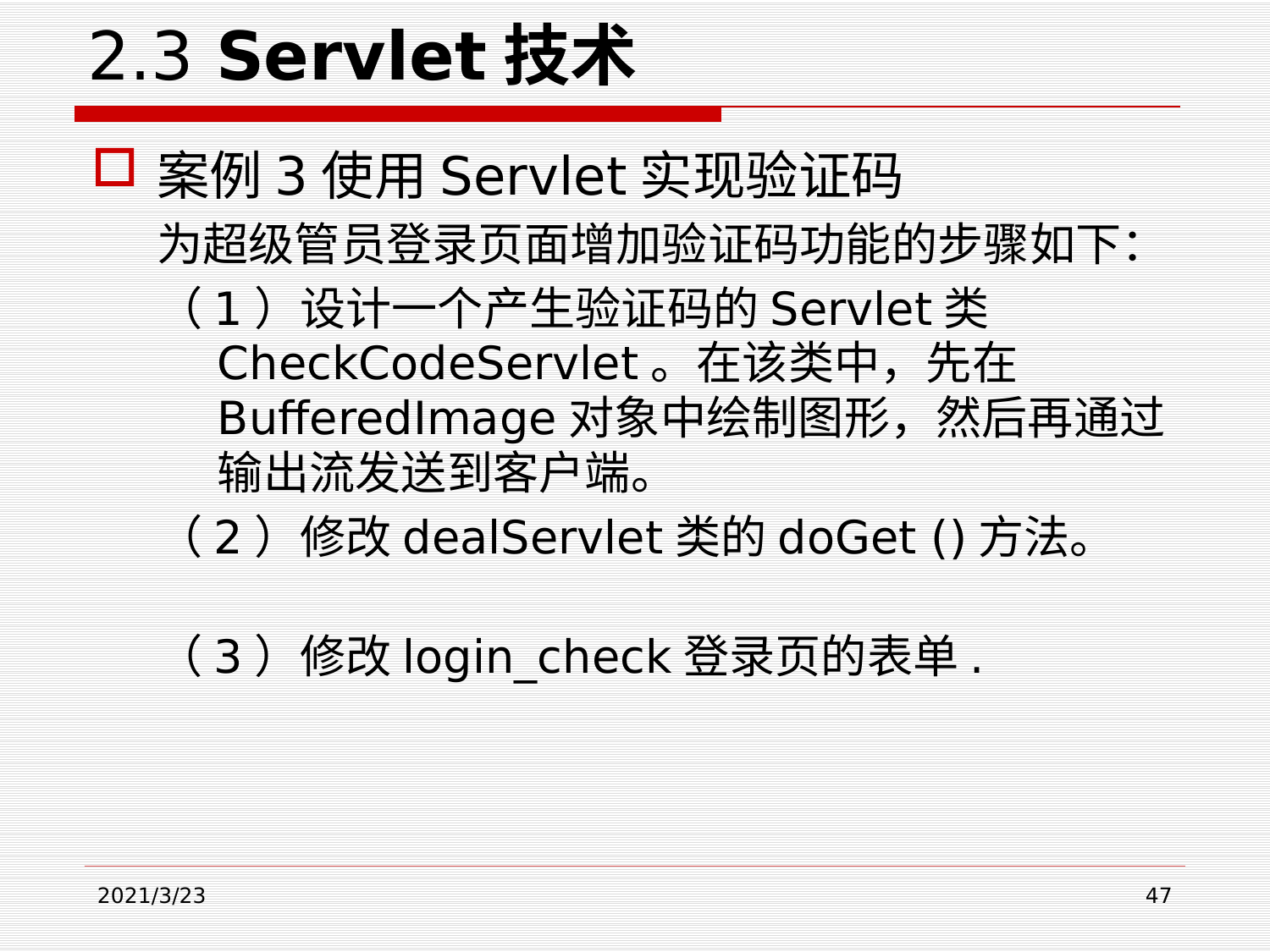

2.3 Servlet技术
案例3使用Servlet实现验证码
为超级管员登录页面增加验证码功能的步骤如下：
（1）设计一个产生验证码的Servlet类CheckCodeServlet。在该类中，先在BufferedImage对象中绘制图形，然后再通过输出流发送到客户端。
（2）修改dealServlet类的doGet ()方法。
（3）修改login_check登录页的表单.
2021/3/23
47